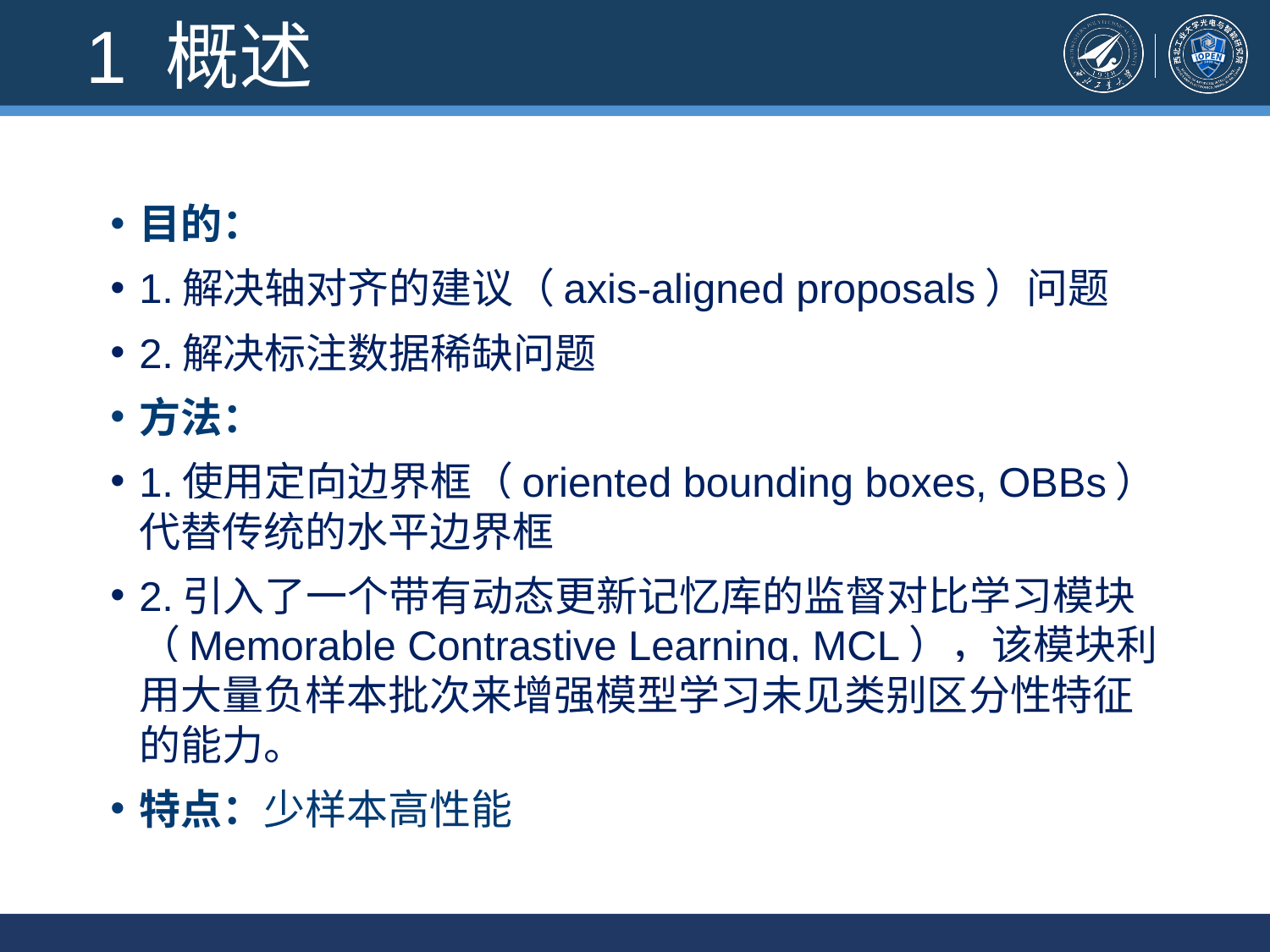

1 概述
目的：
1.解决轴对齐的建议（axis-aligned proposals）问题
2.解决标注数据稀缺问题
方法：
1.使用定向边界框（oriented bounding boxes, OBBs）代替传统的水平边界框
2.引入了一个带有动态更新记忆库的监督对比学习模块（Memorable Contrastive Learning, MCL），该模块利用大量负样本批次来增强模型学习未见类别区分性特征的能力。
特点：少样本高性能